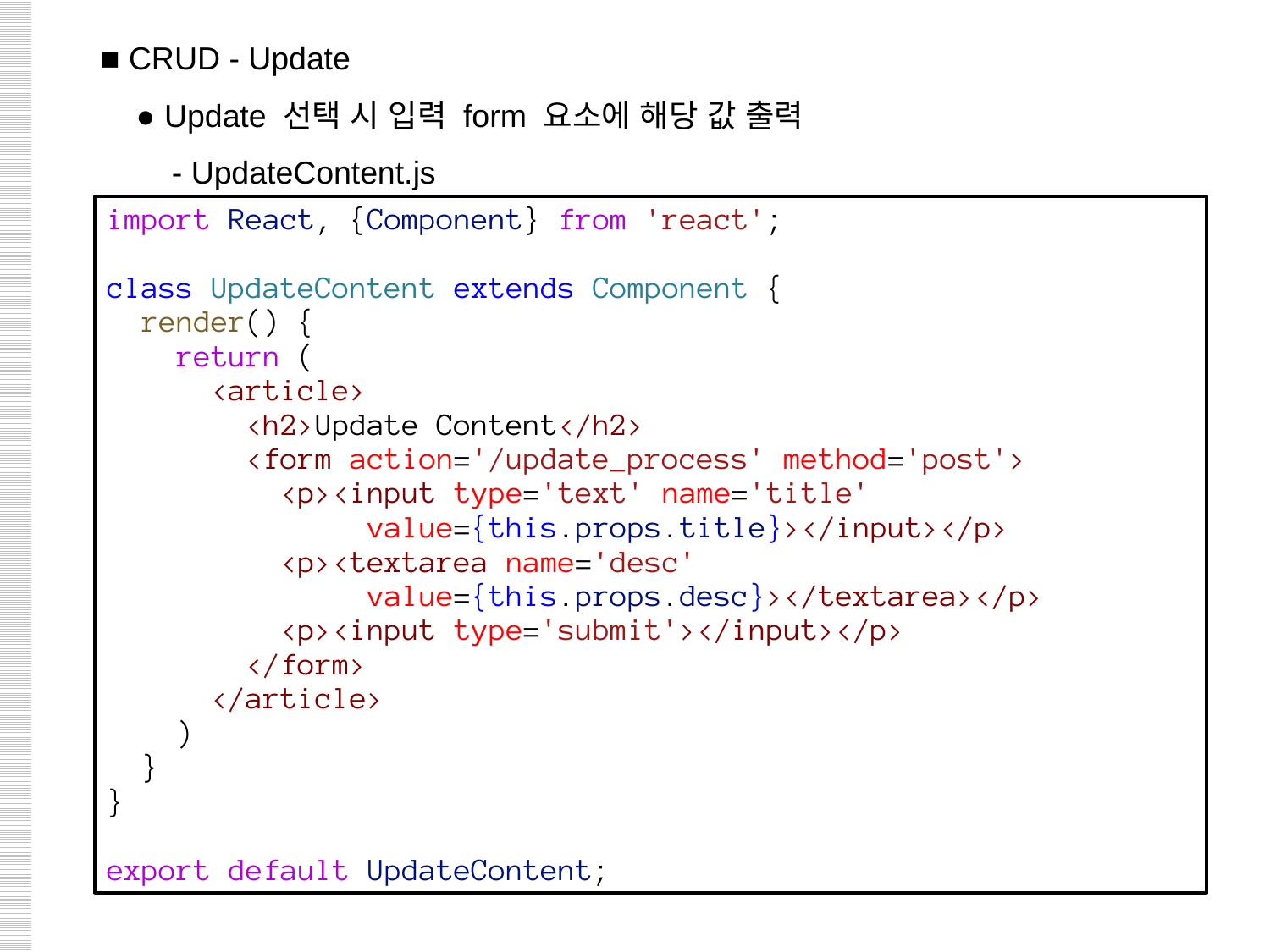

■ CRUD - Update
    ● Update 선택 시 입력 form 요소에 해당 값 출력
        - UpdateContent.js
import React, {Component} from 'react';
class UpdateContent extends Component {
  render() {
    return (
      <article>
        <h2>Update Content</h2>
        <form action='/update_process' method='post'>
          <p><input type='text' name='title'
               value={this.props.title}></input></p>
          <p><textarea name='desc'
               value={this.props.desc}></textarea></p>
          <p><input type='submit'></input></p>
        </form>
      </article>
    )
  }
}
export default UpdateContent;